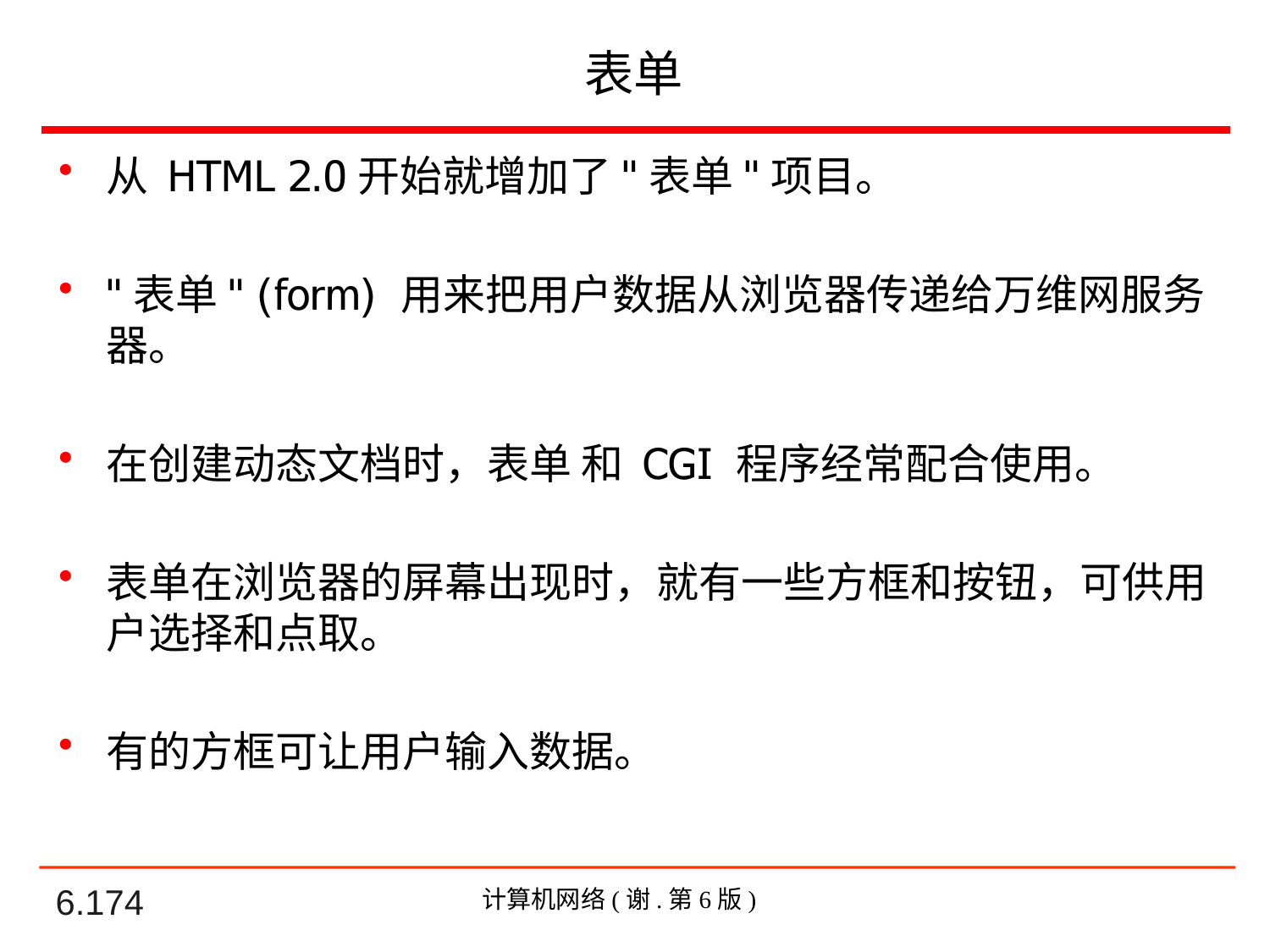

# 表单
从 HTML 2.0开始就增加了"表单"项目。

"表单" (form) 用来把用户数据从浏览器传递给万维网服务器。

在创建动态文档时，表单 和 CGI 程序经常配合使用。

表单在浏览器的屏幕出现时，就有一些方框和按钮，可供用户选择和点取。

有的方框可让用户输入数据。